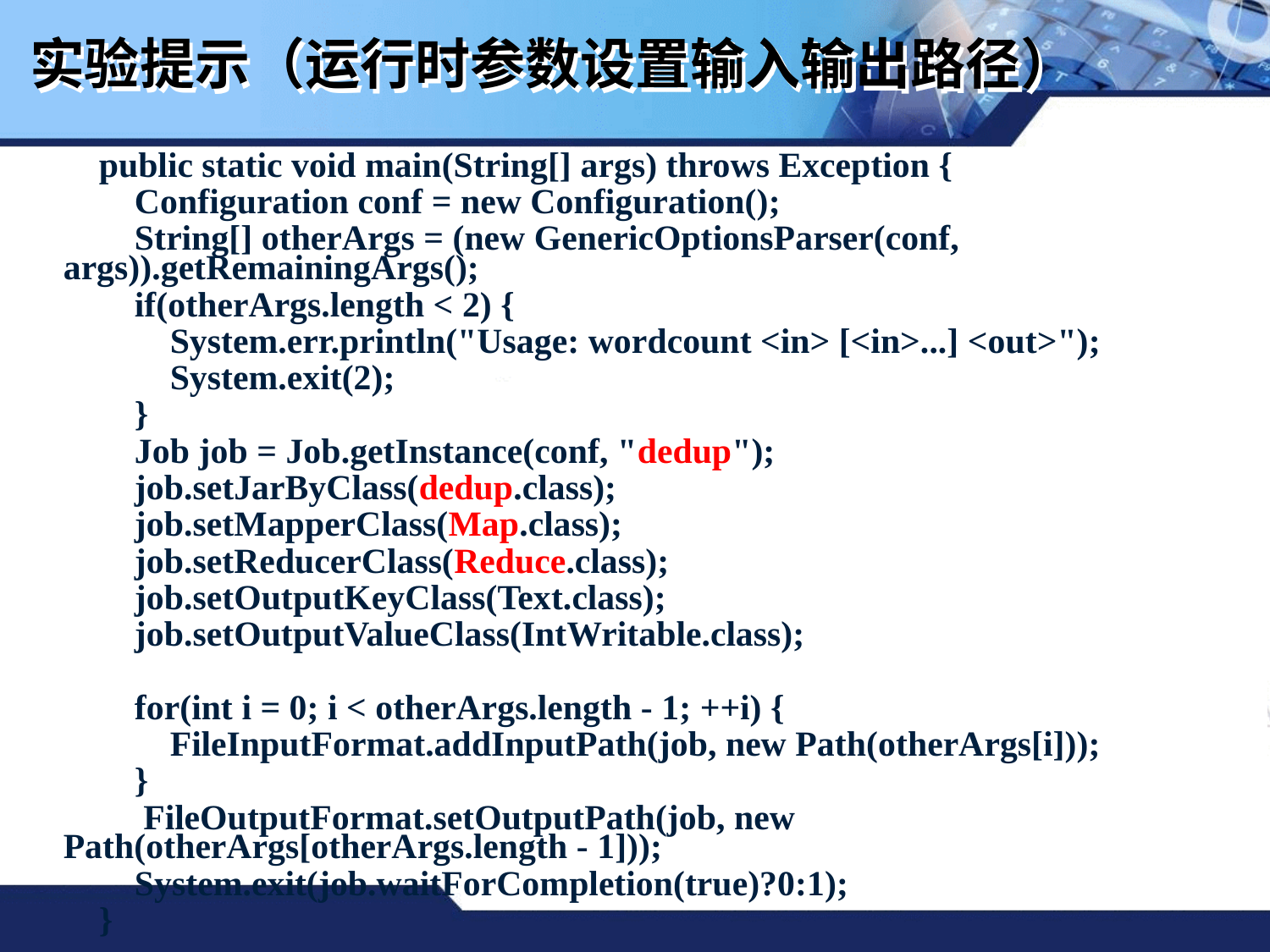

# 实验提示（运行时参数设置输入输出路径）
    public static void main(String[] args) throws Exception {
        Configuration conf = new Configuration();
        String[] otherArgs = (new GenericOptionsParser(conf, args)).getRemainingArgs();
        if(otherArgs.length < 2) {
            System.err.println("Usage: wordcount <in> [<in>...] <out>");
            System.exit(2);
        }
        Job job = Job.getInstance(conf, "dedup");
        job.setJarByClass(dedup.class);
        job.setMapperClass(Map.class);
        job.setReducerClass(Reduce.class);
        job.setOutputKeyClass(Text.class);
        job.setOutputValueClass(IntWritable.class);

        for(int i = 0; i < otherArgs.length - 1; ++i) {
            FileInputFormat.addInputPath(job, new Path(otherArgs[i]));
        }
         FileOutputFormat.setOutputPath(job, new Path(otherArgs[otherArgs.length - 1]));
        System.exit(job.waitForCompletion(true)?0:1);
    }